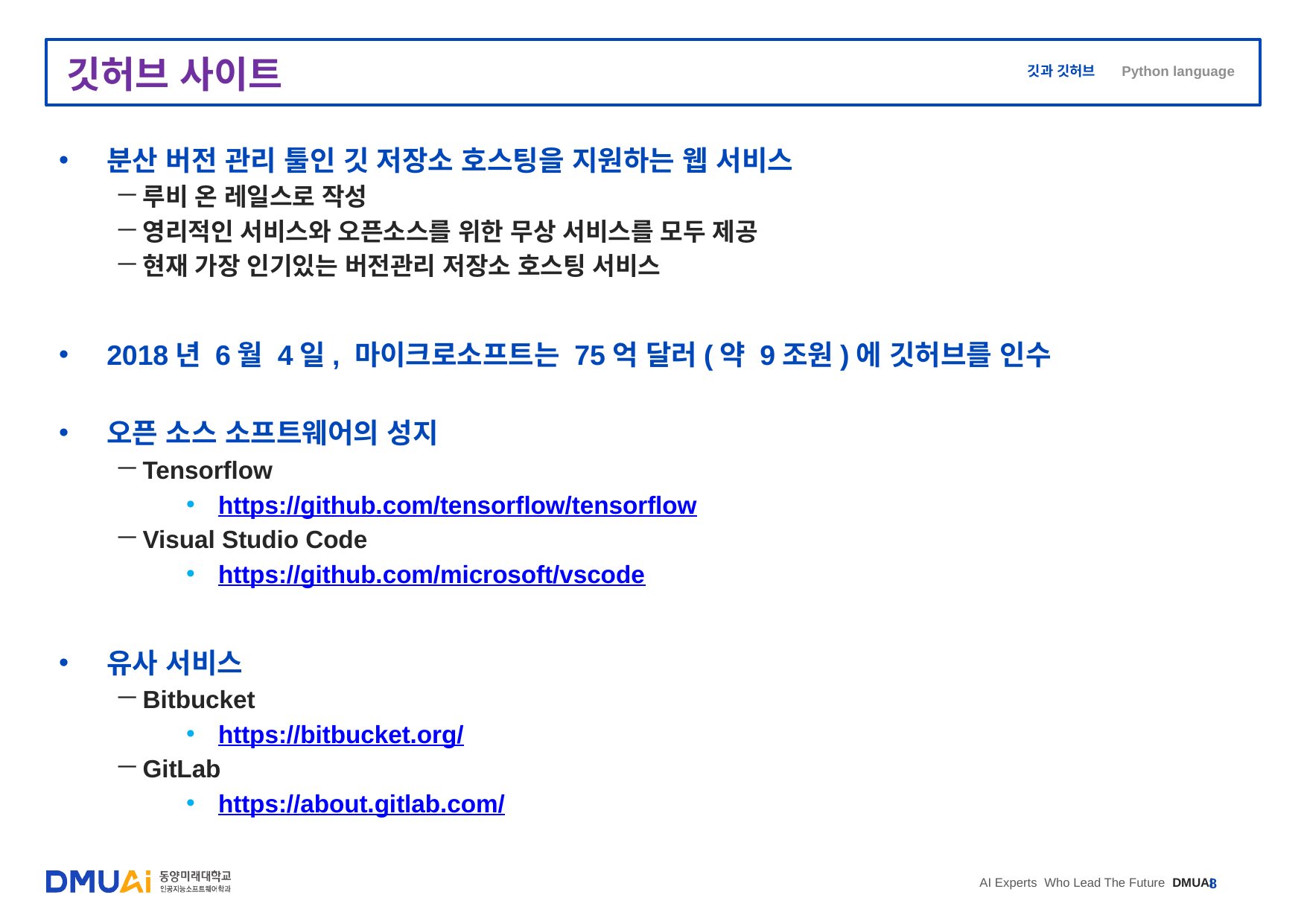

# 깃허브 사이트
분산 버전 관리 툴인 깃 저장소 호스팅을 지원하는 웹 서비스
루비 온 레일스로 작성
영리적인 서비스와 오픈소스를 위한 무상 서비스를 모두 제공
현재 가장 인기있는 버전관리 저장소 호스팅 서비스

2018년 6월 4일, 마이크로소프트는 75억 달러(약 9조원)에 깃허브를 인수

오픈 소스 소프트웨어의 성지
Tensorflow
https://github.com/tensorflow/tensorflow
Visual Studio Code
https://github.com/microsoft/vscode

유사 서비스
Bitbucket
https://bitbucket.org/
GitLab
https://about.gitlab.com/